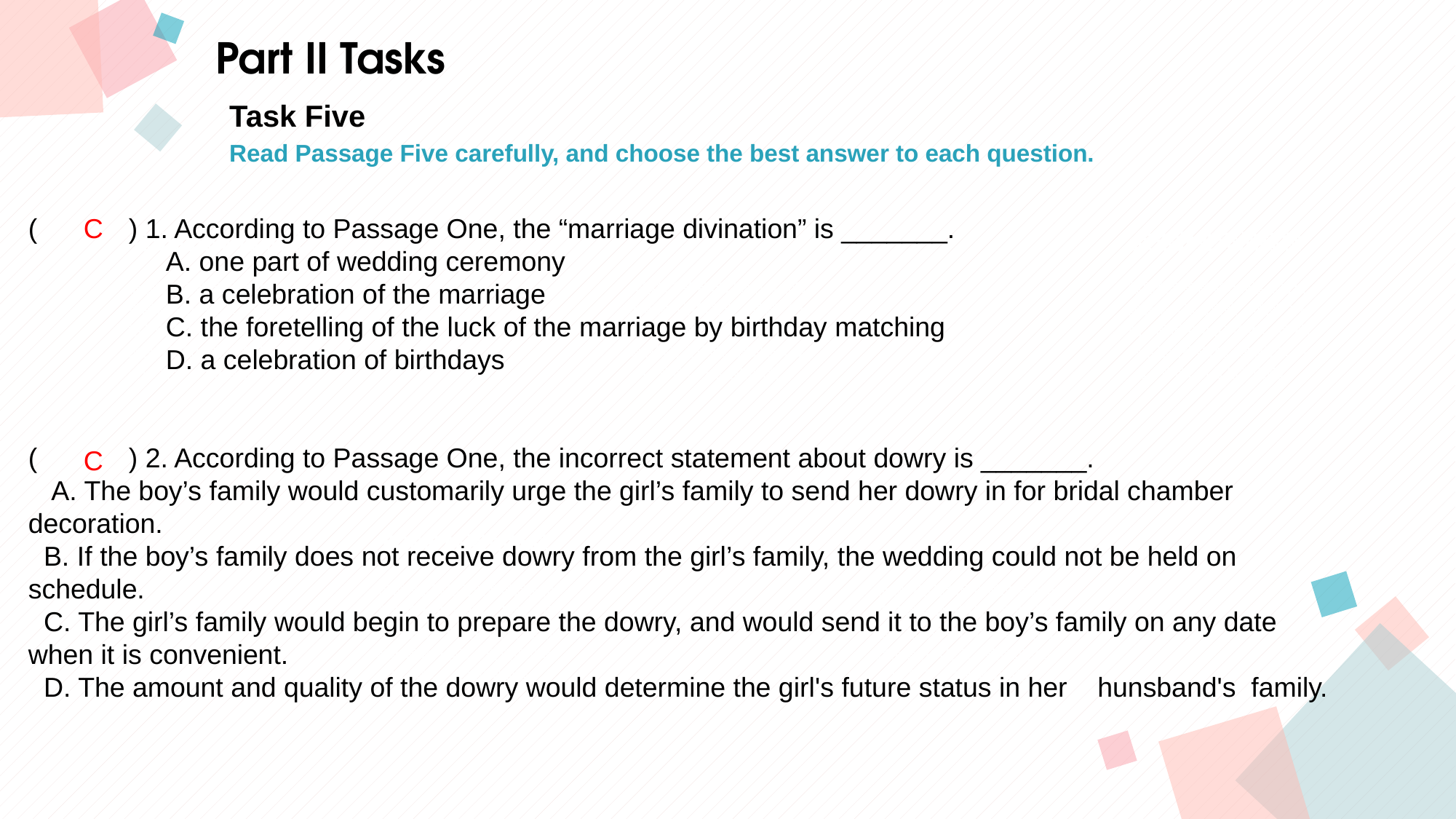

Part II Tasks
Task Five

Read Passage Five carefully, and choose the best answer to each question.
(            ) 1. According to Passage One, the “marriage divination” is _______.
                  A. one part of wedding ceremony
                  B. a celebration of the marriage
                  C. the foretelling of the luck of the marriage by birthday matching
                  D. a celebration of birthdays

(            ) 2. According to Passage One, the incorrect statement about dowry is _______.
   A. The boy’s family would customarily urge the girl’s family to send her dowry in for bridal chamber decoration.
  B. If the boy’s family does not receive dowry from the girl’s family, the wedding could not be held on schedule.
  C. The girl’s family would begin to prepare the dowry, and would send it to the boy’s family on any date when it is convenient.
  D. The amount and quality of the dowry would determine the girl's future status in her    hunsband's  family.
C
点击此处添加标题
点击此处添加标题
标题数字等都可以通过点击和重新输入进行更改，顶部“开始”面板中可以对字体、字号、颜色等进行修改。建议正文8-14号字，1.3倍字间距。
标题数字等都可以通过点击和重新输入进行更改，顶部“开始”面板中可以对字体、字号、颜色等进行修改。建议正文8-14号字，1.3倍字间距。
标题数字等都可以通过点击和重新输入进行更改，顶部“开始”面板中可以对字体、字号、颜色等进行修改。建议正文8-14号字，1.3倍字间距。
C
点击此处添加标题
标题数字等都可以通过点击和重新输入进行更改，顶部“开始”面板中可以对字体、字号、颜色等进行修改。建议正文8-14号字，1.3倍字间距。
标题数字等都可以通过点击和重新输入进行更改，顶部“开始”面板中可以对字体、字号、颜色等进行修改。建议正文8-14号字，1.3倍字间距。